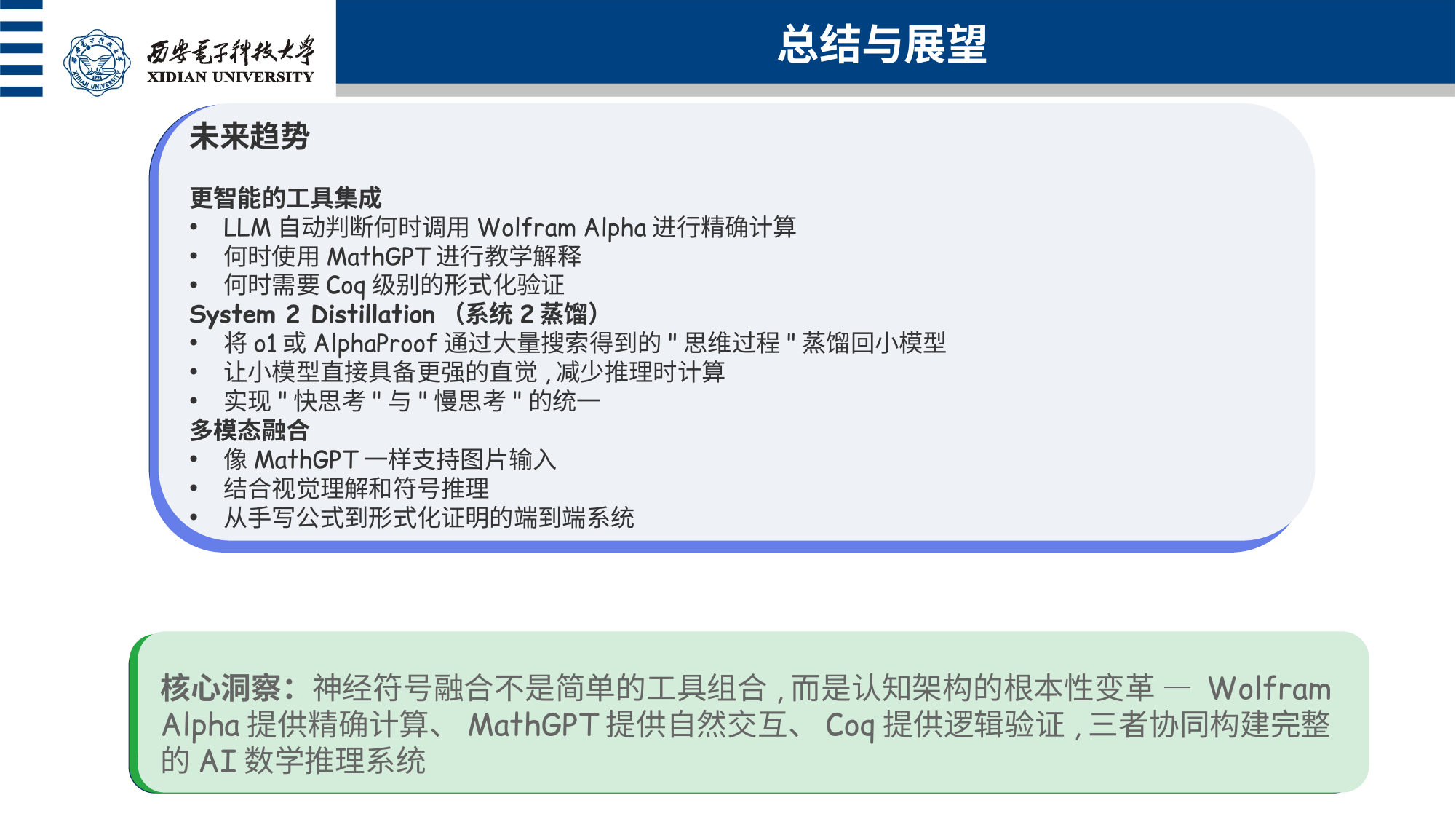

总结与展望

未来趋势

更智能的工具集成
LLM自动判断何时调用Wolfram Alpha进行精确计算
何时使用MathGPT进行教学解释
何时需要Coq级别的形式化验证
System 2 Distillation（系统2蒸馏）
将o1或AlphaProof通过大量搜索得到的"思维过程"蒸馏回小模型
让小模型直接具备更强的直觉,减少推理时计算
实现"快思考"与"慢思考"的统一
多模态融合
像MathGPT一样支持图片输入
结合视觉理解和符号推理
从手写公式到形式化证明的端到端系统

核心洞察：神经符号融合不是简单的工具组合,而是认知架构的根本性变革 — Wolfram Alpha提供精确计算、MathGPT提供自然交互、Coq提供逻辑验证,三者协同构建完整的AI数学推理系统